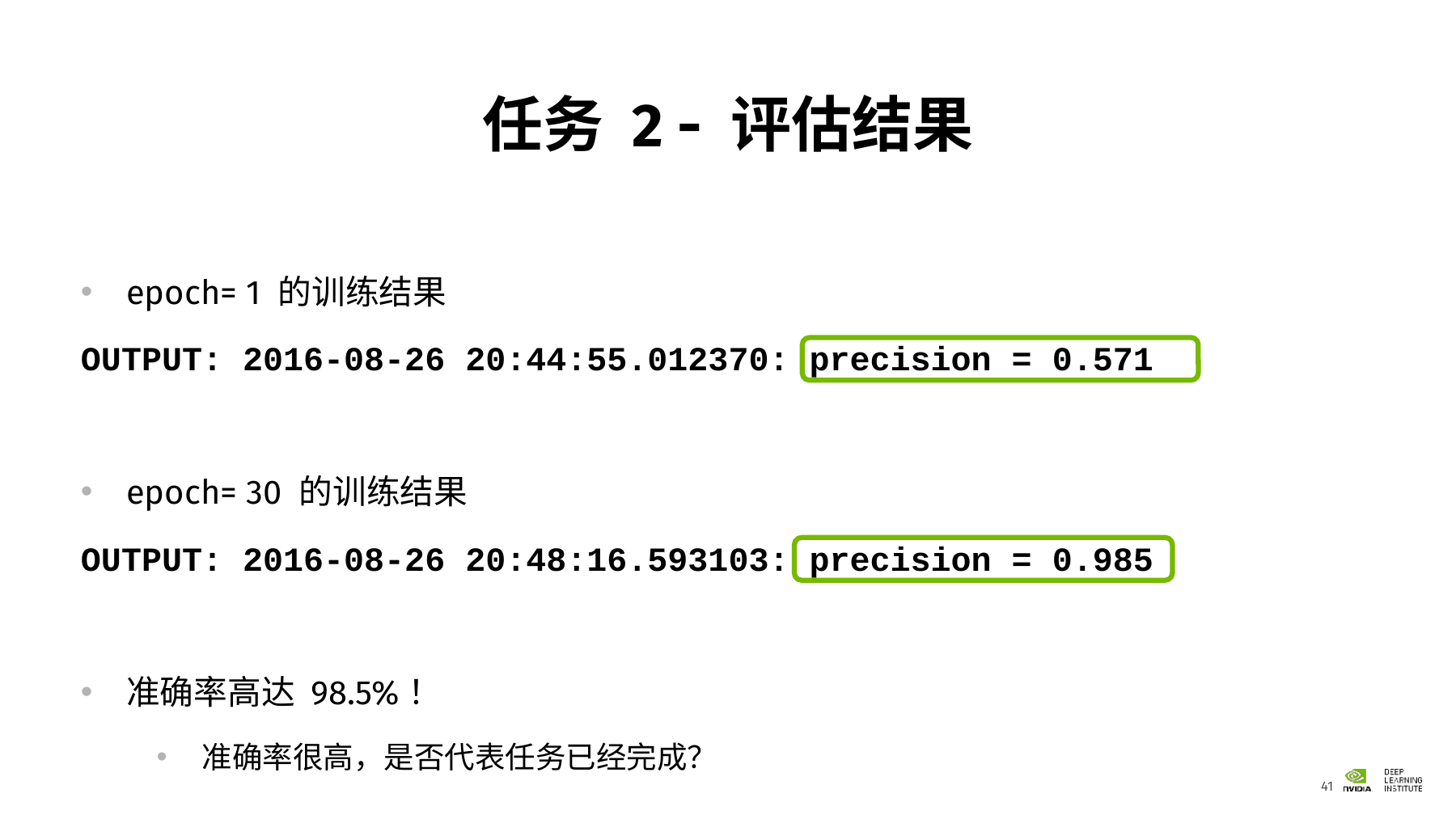

# 任务 2 - 评估结果
epoch= 1 的训练结果
OUTPUT: 2016-08-26 20:44:55.012370: precision = 0.571

epoch= 30 的训练结果
OUTPUT: 2016-08-26 20:48:16.593103: precision = 0.985

准确率高达 98.5%！
准确率很高，是否代表任务已经完成？